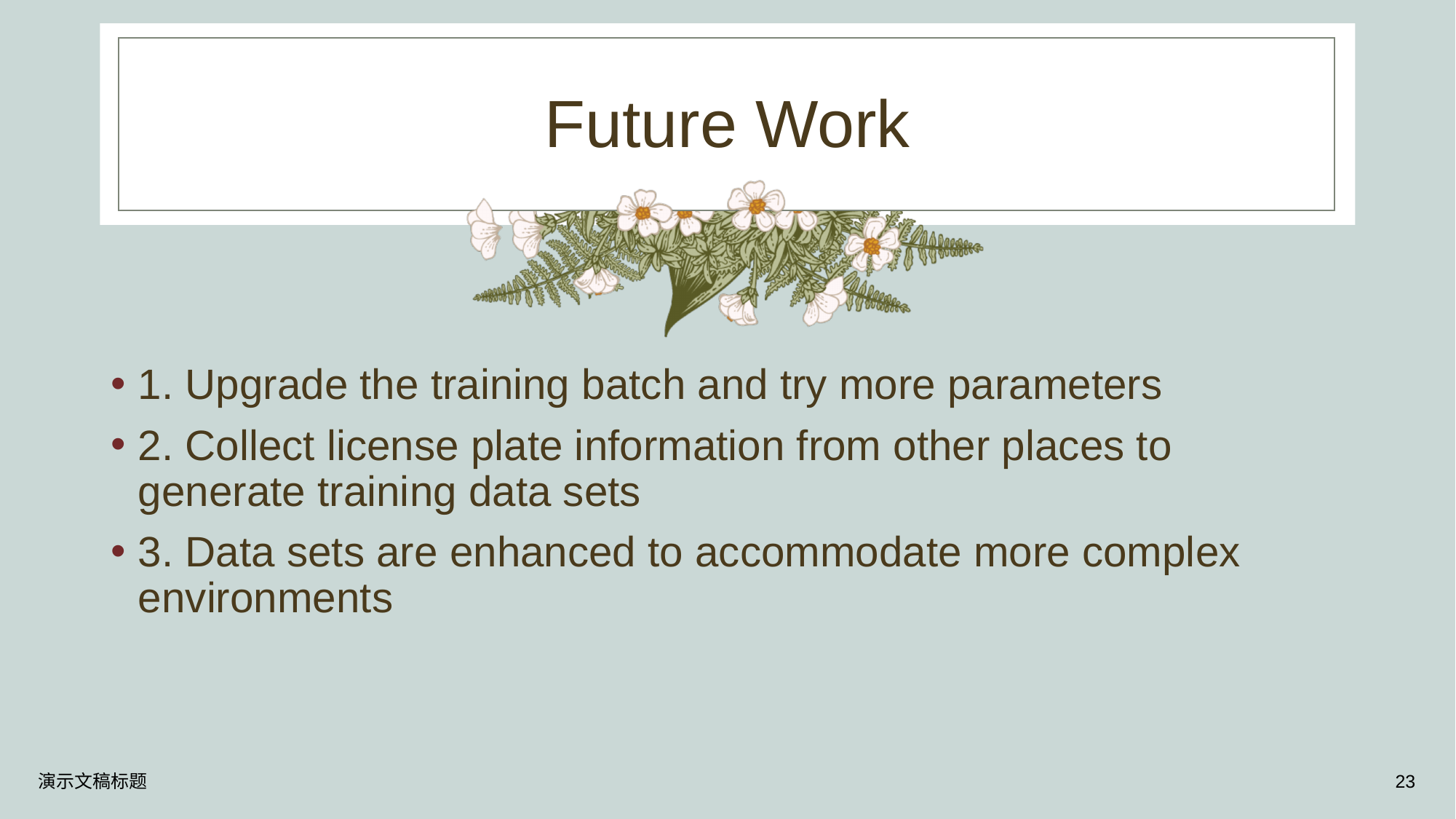

# Future Work
1. Upgrade the training batch and try more parameters
2. Collect license plate information from other places to generate training data sets
3. Data sets are enhanced to accommodate more complex environments
演示文稿标题
23